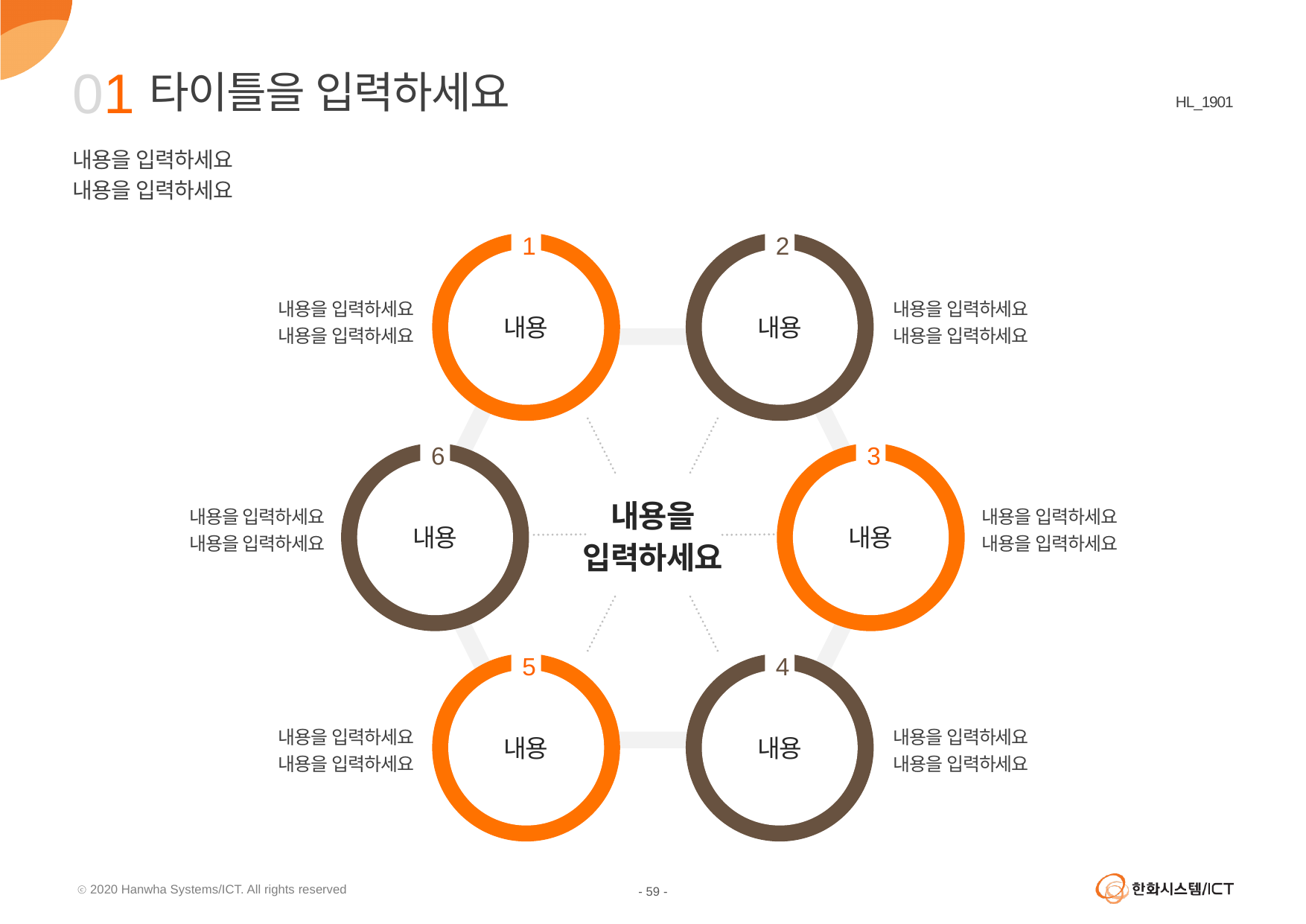

01
타이틀을 입력하세요
내용을 입력하세요
내용을 입력하세요
1

내용
6

내용
5

내용
2

내용
3

내용
4

내용

내용을 입력하세요
내용을 입력하세요
내용을 입력하세요
내용을 입력하세요
내용을 입력하세요
내용을 입력하세요
내용을 입력하세요
내용을 입력하세요
내용을 입력하세요
내용을 입력하세요
내용을 입력하세요
내용을 입력하세요
내용을
입력하세요